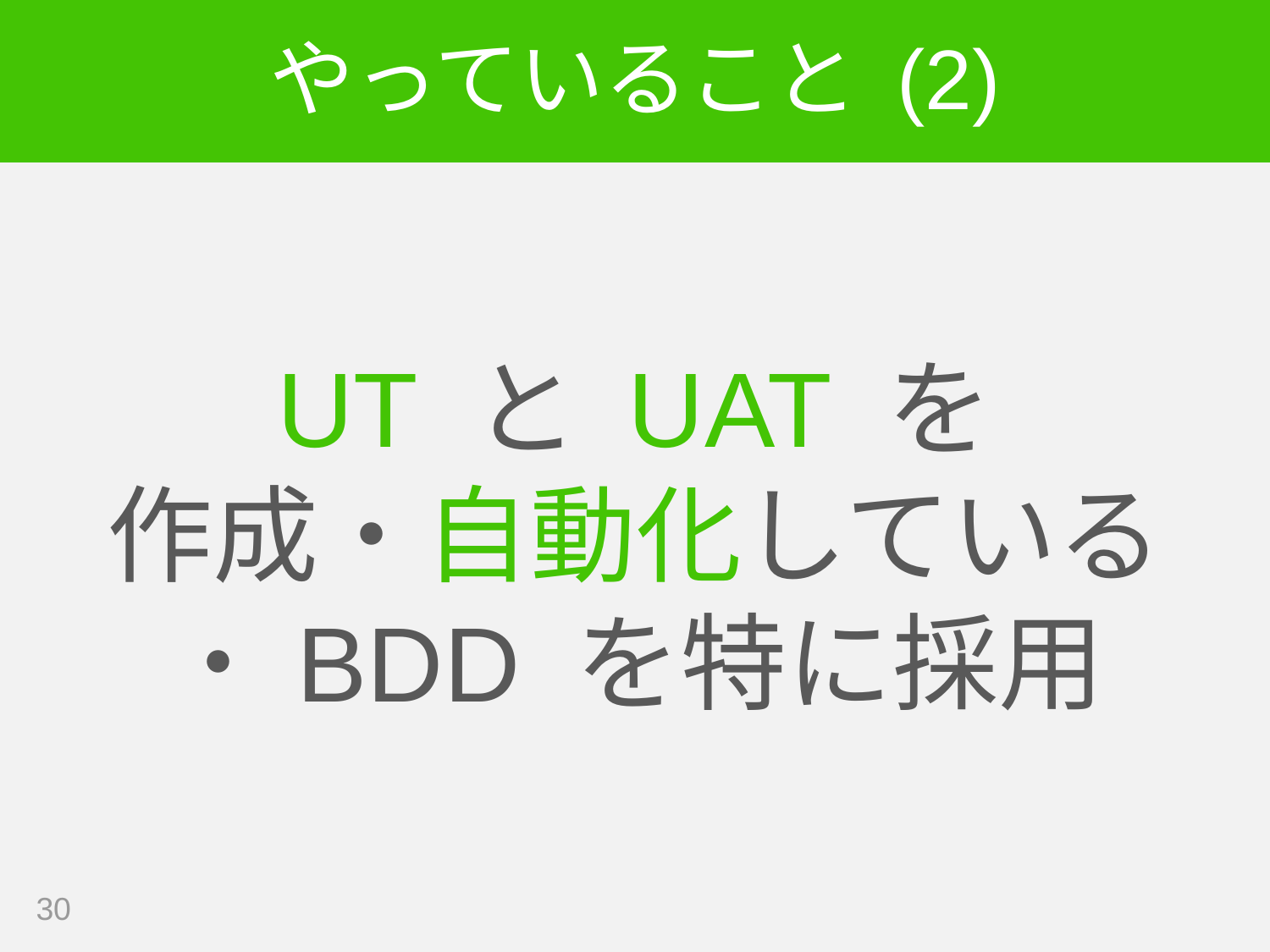

# やっていること (2)
UT と UAT を
作成・自動化している
・BDD を特に採用
30